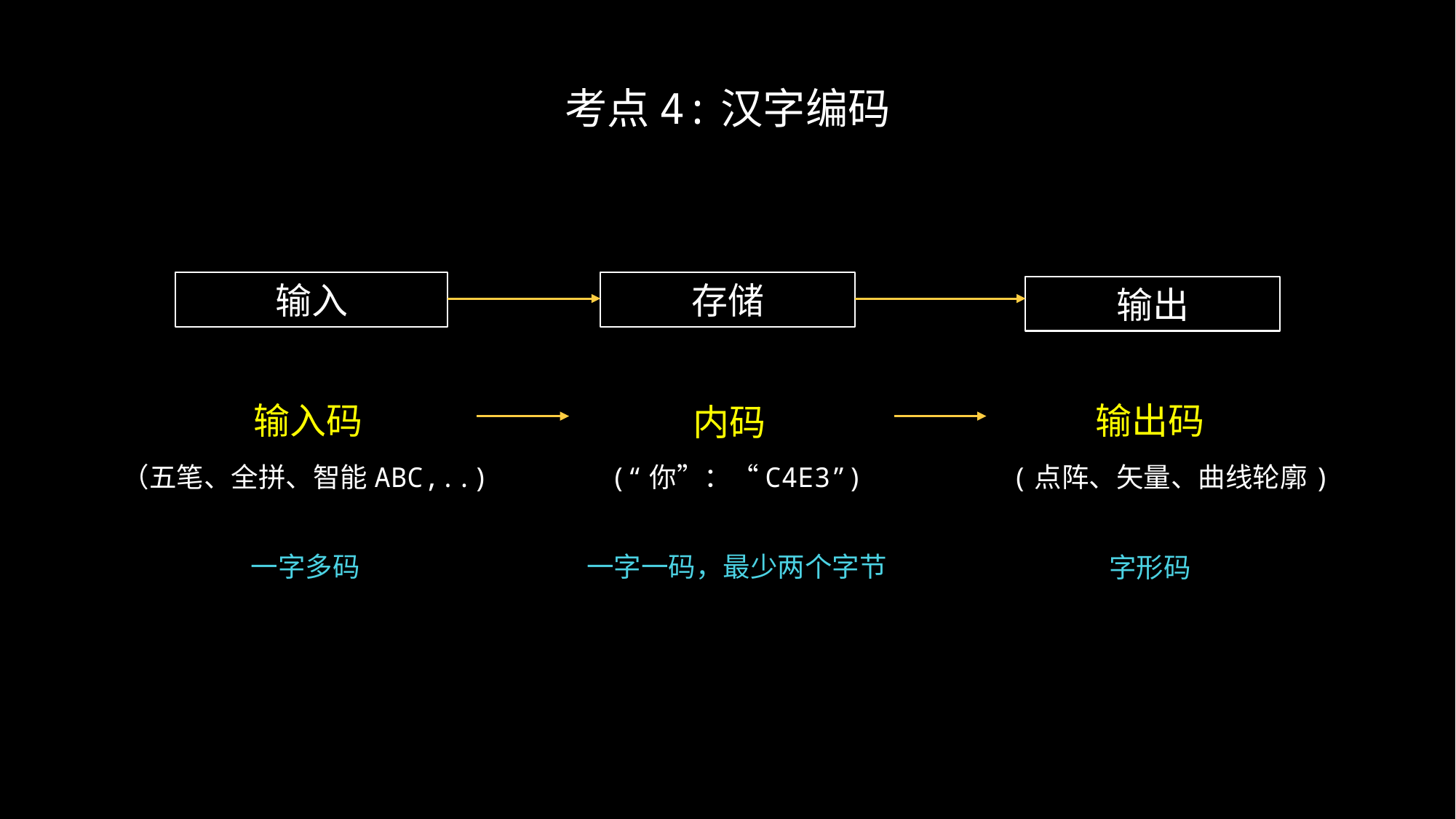

# 考点4:汉字编码
输入
存储
输出
输入码
输出码
内码
(“你”：“C4E3”)
（五笔、全拼、智能ABC,..)
(点阵、矢量、曲线轮廓)
一字一码，最少两个字节
一字多码
字形码